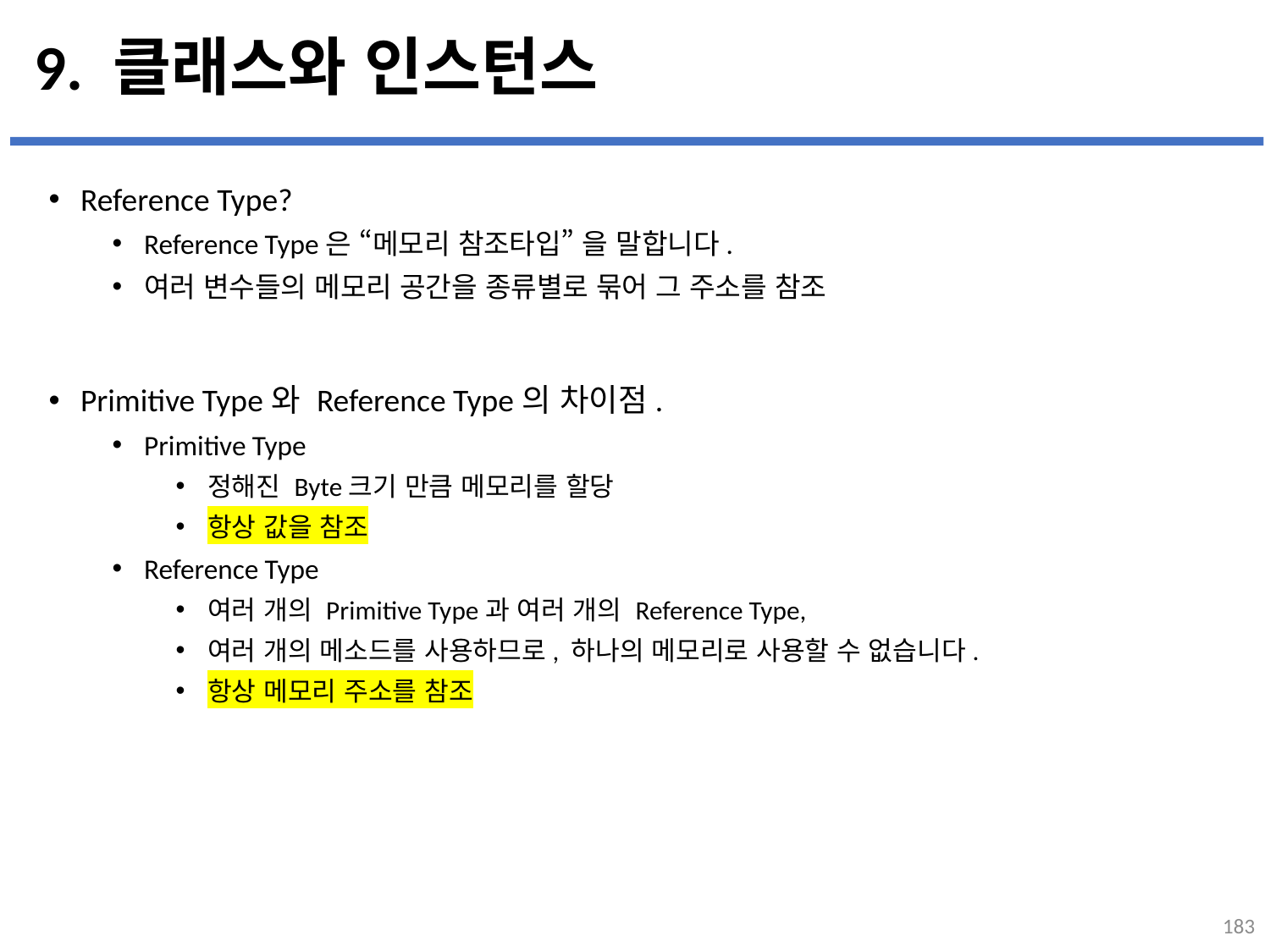

# 9. 클래스와 인스턴스
Reference Type?
Reference Type은 “메모리 참조타입” 을 말합니다.
여러 변수들의 메모리 공간을 종류별로 묶어 그 주소를 참조

Primitive Type와 Reference Type의 차이점.
Primitive Type
정해진 Byte크기 만큼 메모리를 할당
항상 값을 참조
Reference Type
여러 개의 Primitive Type과 여러 개의 Reference Type,
여러 개의 메소드를 사용하므로, 하나의 메모리로 사용할 수 없습니다.
항상 메모리 주소를 참조

...

설명
183